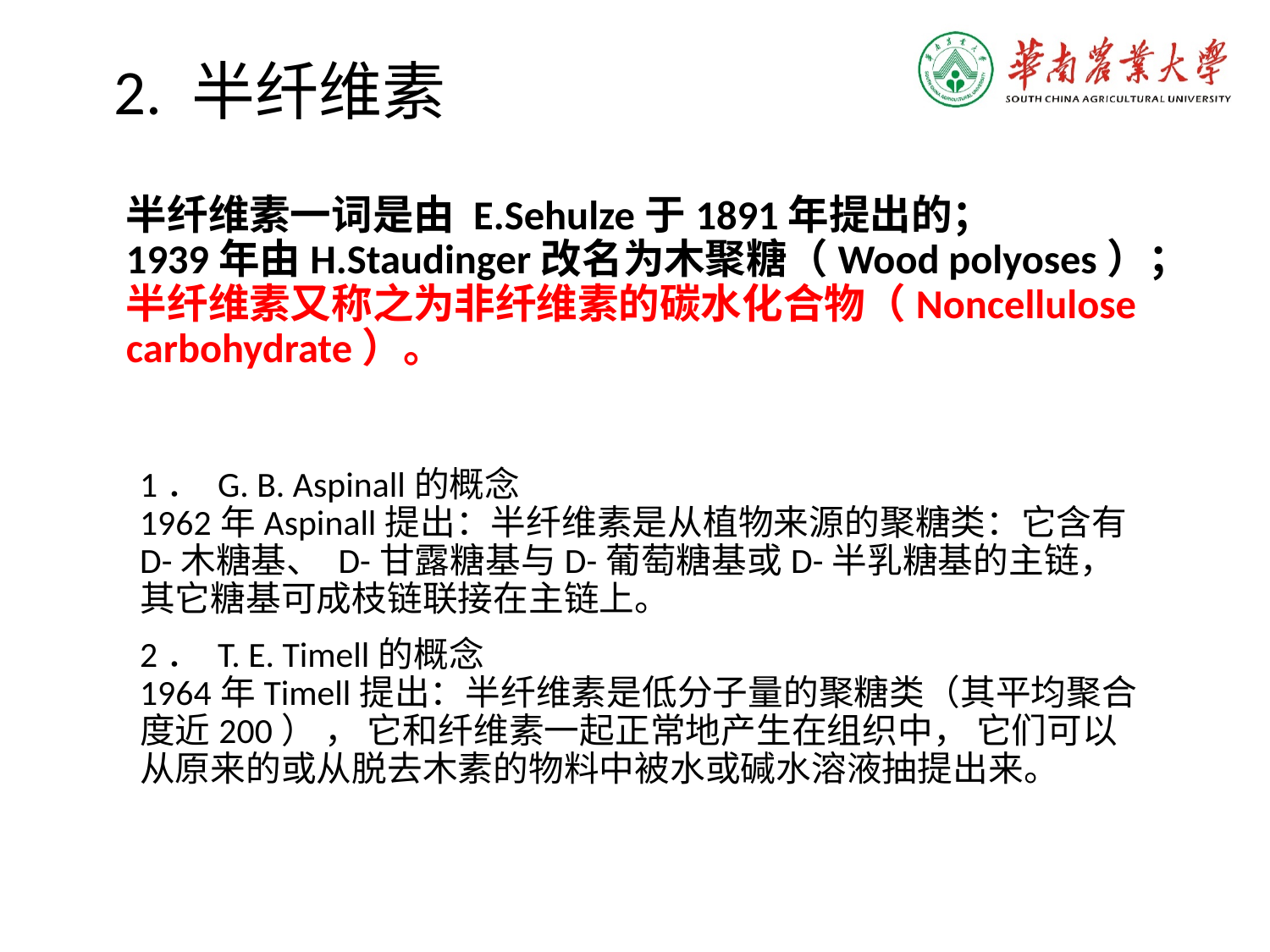

2. 半纤维素
半纤维素一词是由 E.Sehulze于1891年提出的；
1939年由H.Staudinger改名为木聚糖（Wood polyoses）；
半纤维素又称之为非纤维素的碳水化合物（Noncellulose carbohydrate）。
1． G. B. Aspinall的概念
1962年Aspinall提出：半纤维素是从植物来源的聚糖类：它含有D-木糖基、 D-甘露糖基与D-葡萄糖基或D-半乳糖基的主链， 其它糖基可成枝链联接在主链上。
2． T. E. Timell的概念
1964年Timell提出：半纤维素是低分子量的聚糖类（其平均聚合度近200） ， 它和纤维素一起正常地产生在组织中， 它们可以从原来的或从脱去木素的物料中被水或碱水溶液抽提出来。